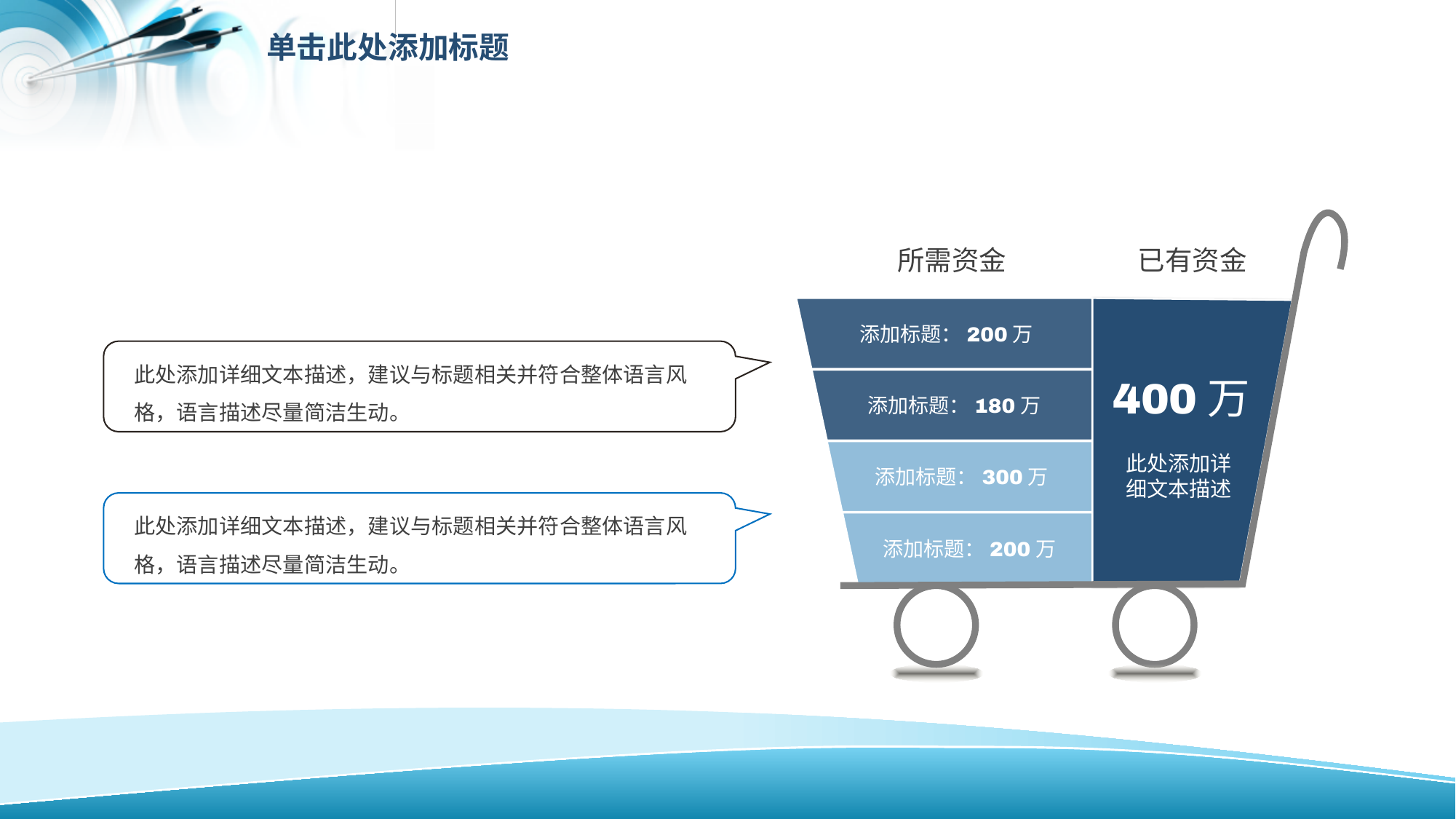

延迟符
单击此处添加标题

所需资金
已有资金
添加标题：200万

400万
此处添加详细文本描述
此处添加详细文本描述，建议与标题相关并符合整体语言风格，语言描述尽量简洁生动。

添加标题：180万
添加标题：300万
此处添加详细文本描述，建议与标题相关并符合整体语言风格，语言描述尽量简洁生动。

添加标题：200万